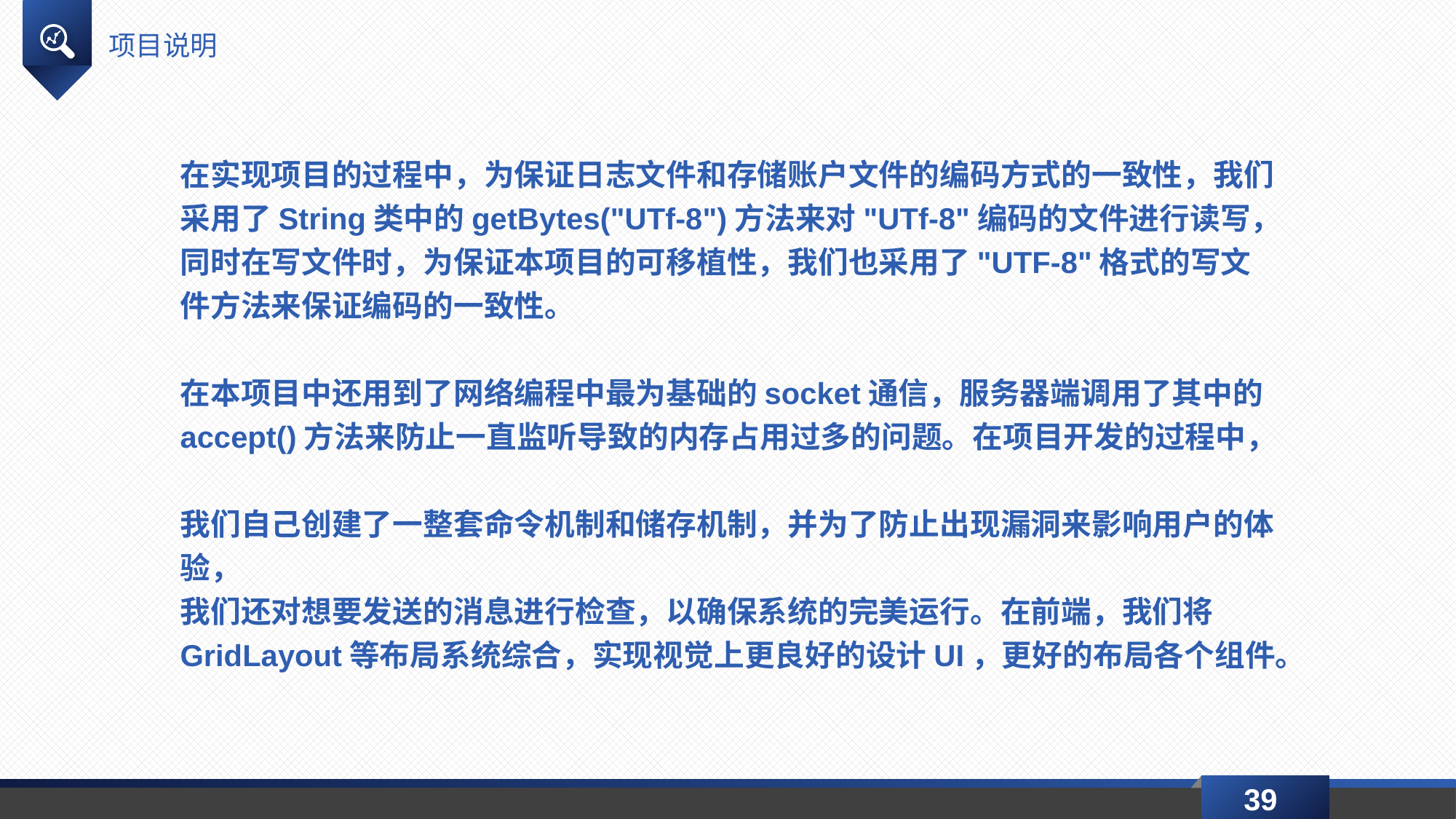

项目说明
在实现项目的过程中，为保证日志文件和存储账户文件的编码方式的一致性，我们采用了String类中的getBytes("UTf-8")方法来对"UTf-8"编码的文件进行读写，同时在写文件时，为保证本项目的可移植性，我们也采用了"UTF-8"格式的写文件方法来保证编码的一致性。

在本项目中还用到了网络编程中最为基础的socket通信，服务器端调用了其中的accept()方法来防止一直监听导致的内存占用过多的问题。在项目开发的过程中，

我们自己创建了一整套命令机制和储存机制，并为了防止出现漏洞来影响用户的体验，
我们还对想要发送的消息进行检查，以确保系统的完美运行。在前端，我们将GridLayout等布局系统综合，实现视觉上更良好的设计UI，更好的布局各个组件。

39

延时符